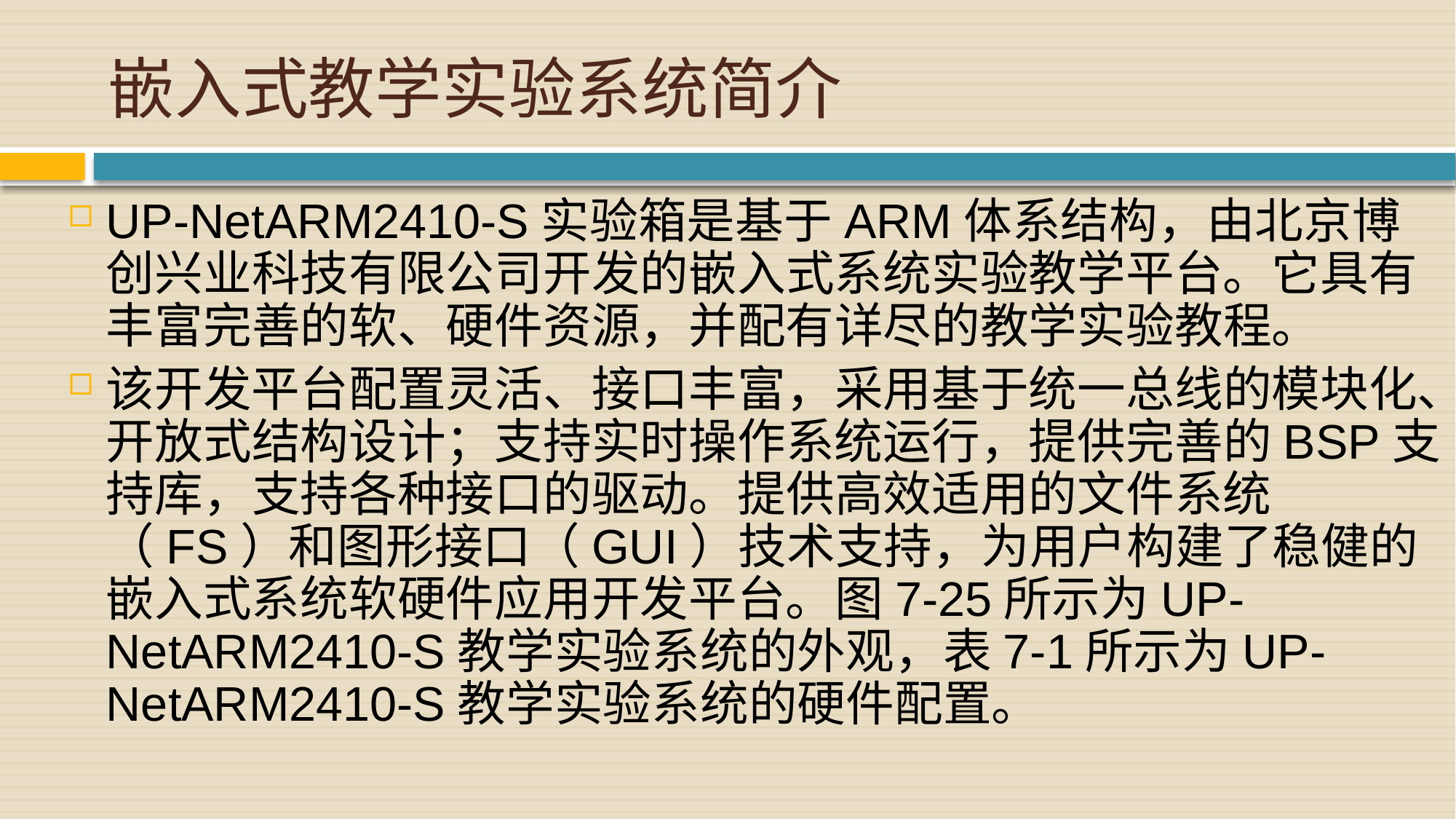

# 嵌入式教学实验系统简介
UP-NetARM2410-S实验箱是基于ARM体系结构，由北京博创兴业科技有限公司开发的嵌入式系统实验教学平台。它具有丰富完善的软、硬件资源，并配有详尽的教学实验教程。
该开发平台配置灵活、接口丰富，采用基于统一总线的模块化、开放式结构设计；支持实时操作系统运行，提供完善的BSP支持库，支持各种接口的驱动。提供高效适用的文件系统（FS）和图形接口（GUI）技术支持，为用户构建了稳健的嵌入式系统软硬件应用开发平台。图7-25所示为UP-NetARM2410-S教学实验系统的外观，表7-1所示为UP-NetARM2410-S教学实验系统的硬件配置。